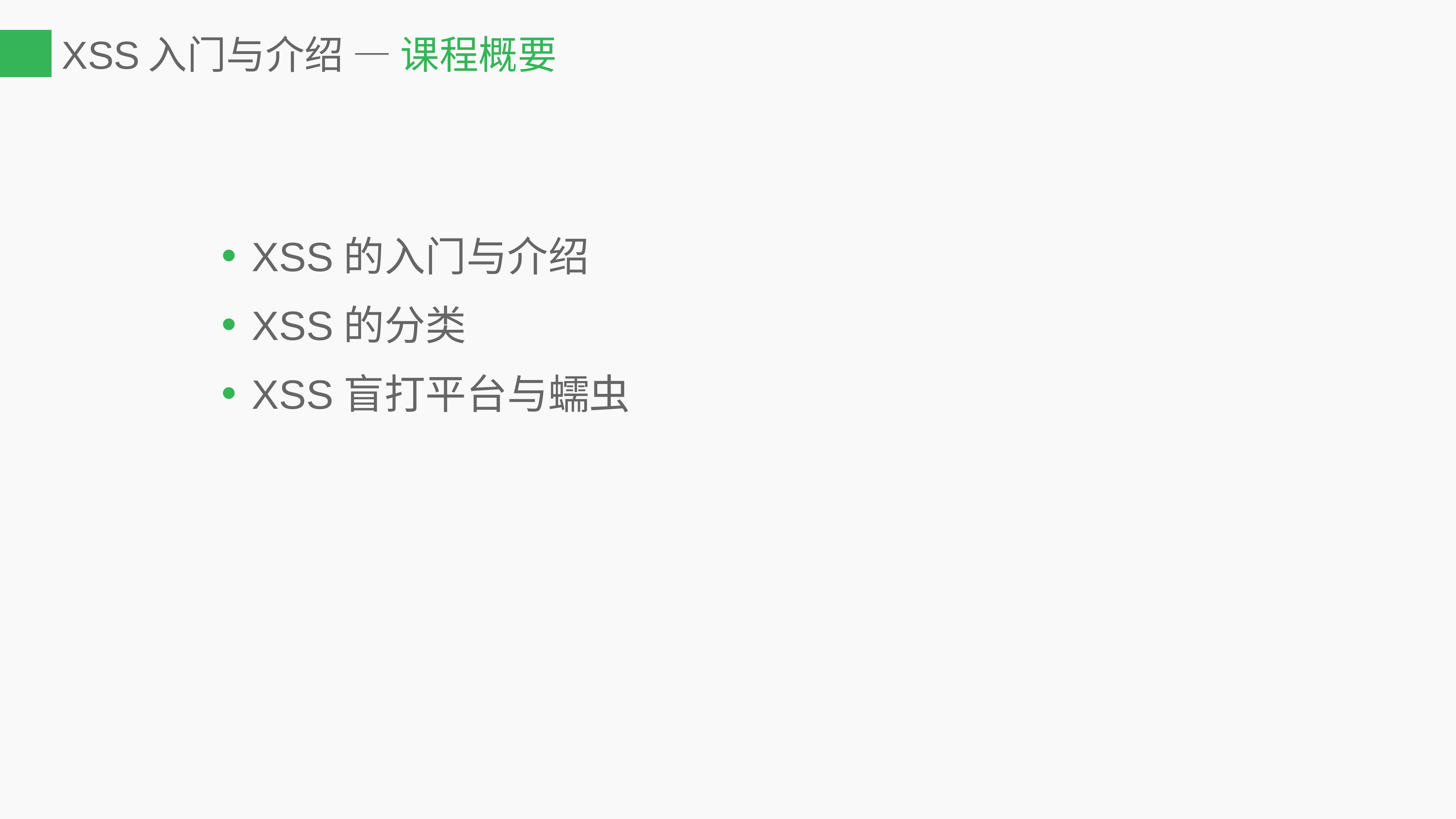

# XSS入门与介绍 — 课程概要
XSS的入门与介绍
XSS的分类
XSS盲打平台与蠕虫